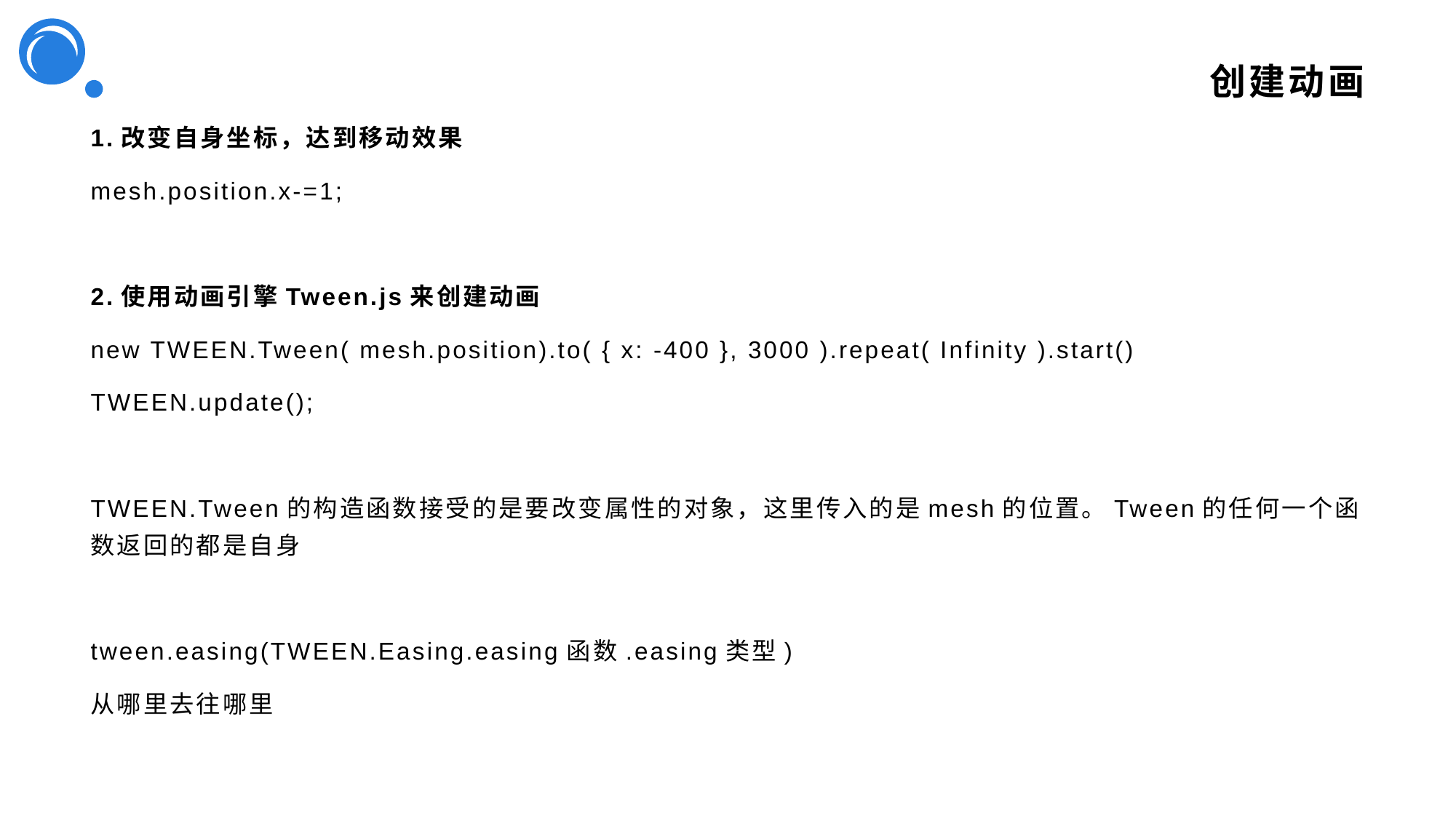

# 创建动画
1.改变自身坐标，达到移动效果
mesh.position.x-=1;

2.使用动画引擎Tween.js来创建动画
new TWEEN.Tween( mesh.position).to( { x: -400 }, 3000 ).repeat( Infinity ).start()
TWEEN.update();

TWEEN.Tween的构造函数接受的是要改变属性的对象，这里传入的是mesh的位置。Tween的任何一个函数返回的都是自身

tween.easing(TWEEN.Easing.easing函数.easing类型)
从哪里去往哪里